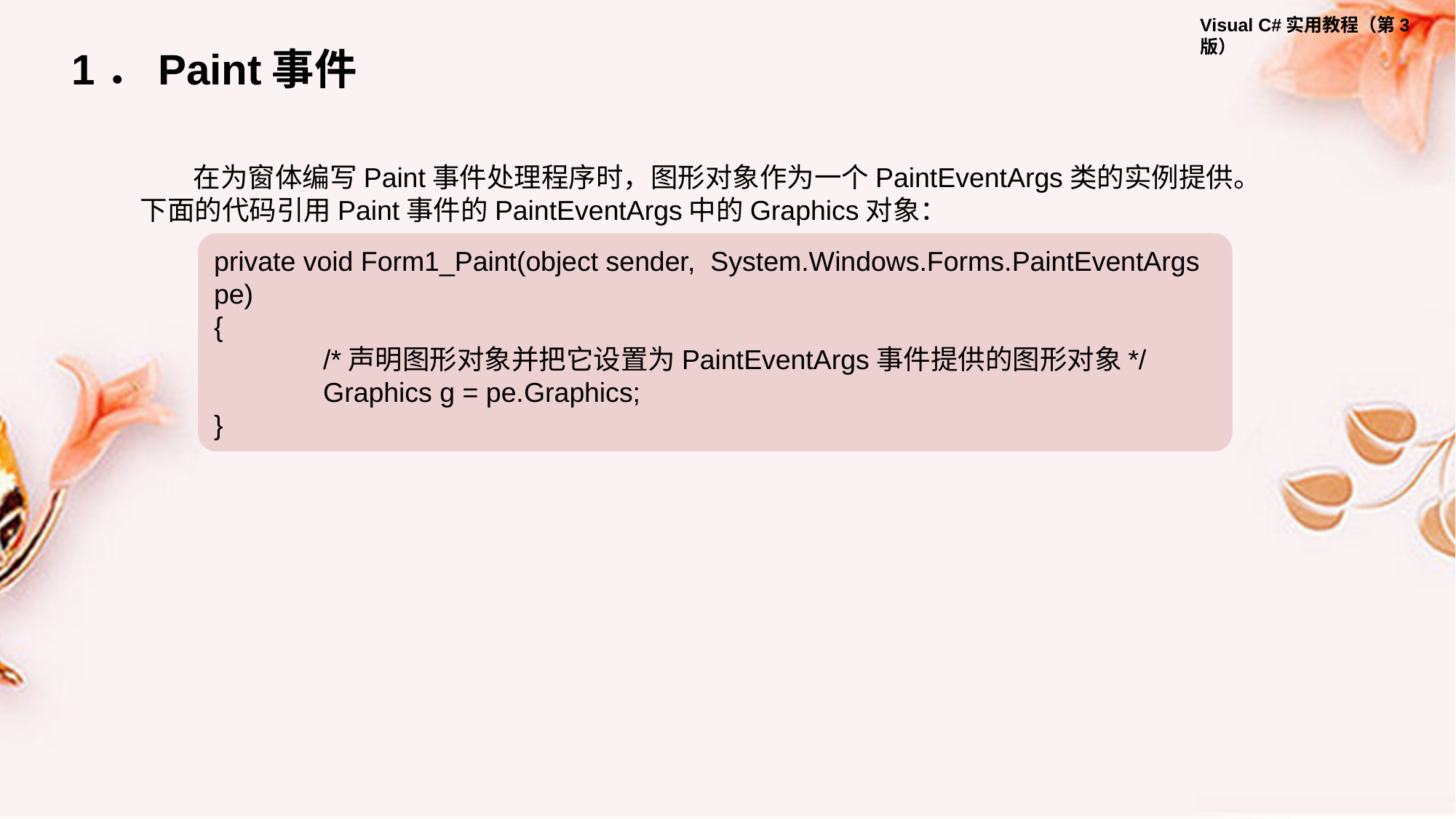

1．Paint事件
在为窗体编写Paint事件处理程序时，图形对象作为一个PaintEventArgs类的实例提供。下面的代码引用Paint事件的PaintEventArgs中的Graphics对象：
private void Form1_Paint(object sender,  System.Windows.Forms.PaintEventArgs pe)
{
	/*声明图形对象并把它设置为PaintEventArgs事件提供的图形对象*/
	Graphics g = pe.Graphics;
}